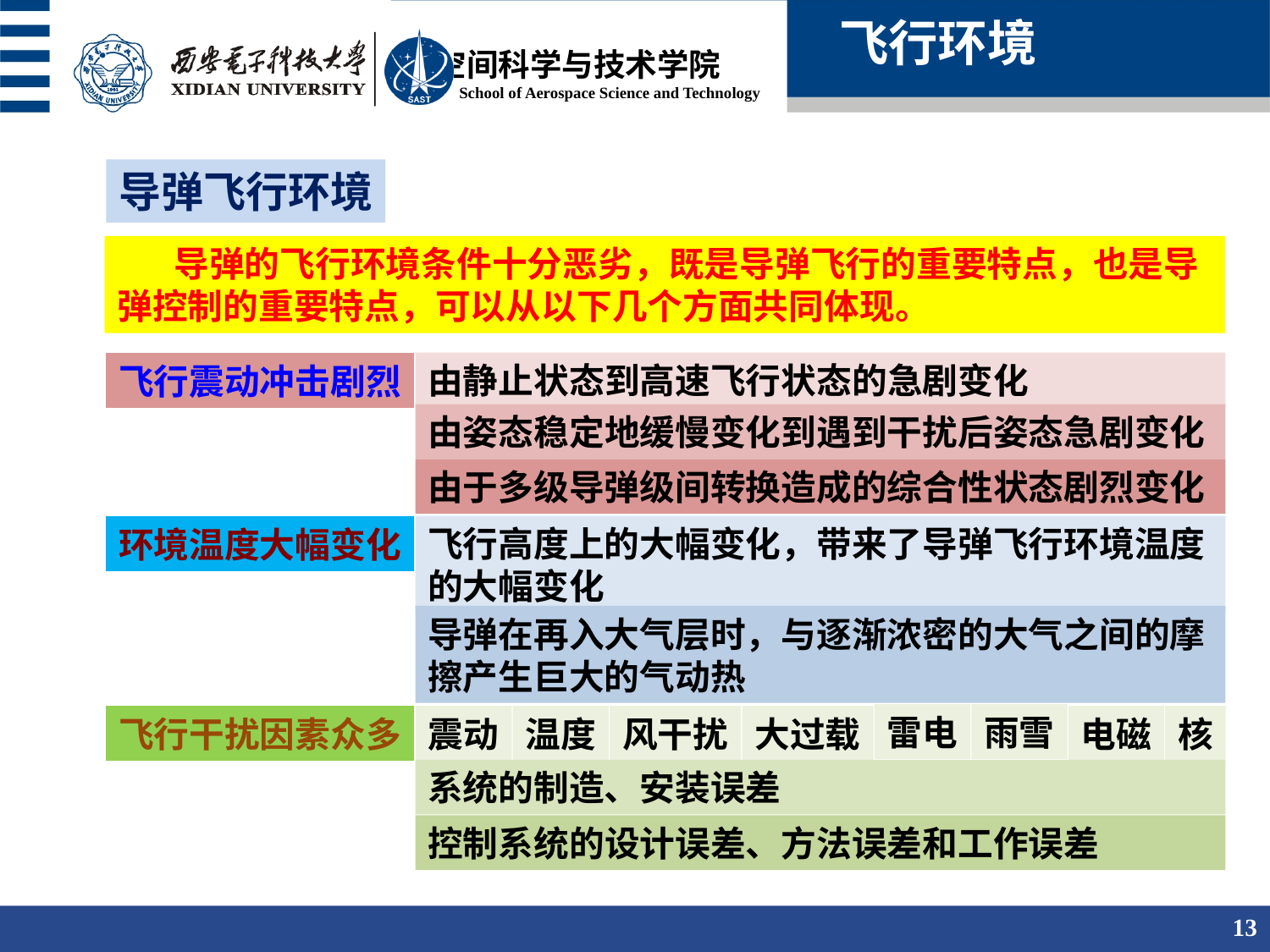

飞行环境
导弹飞行环境
      导弹的飞行环境条件十分恶劣，既是导弹飞行的重要特点，也是导弹控制的重要特点，可以从以下几个方面共同体现。
由静止状态到高速飞行状态的急剧变化
飞行震动冲击剧烈
由姿态稳定地缓慢变化到遇到干扰后姿态急剧变化
由于多级导弹级间转换造成的综合性状态剧烈变化
飞行高度上的大幅变化，带来了导弹飞行环境温度的大幅变化
环境温度大幅变化
导弹在再入大气层时，与逐渐浓密的大气之间的摩擦产生巨大的气动热
雷电
雨雪
震动
飞行干扰因素众多
温度
风干扰
大过载
电磁
核
系统的制造、安装误差
控制系统的设计误差、方法误差和工作误差